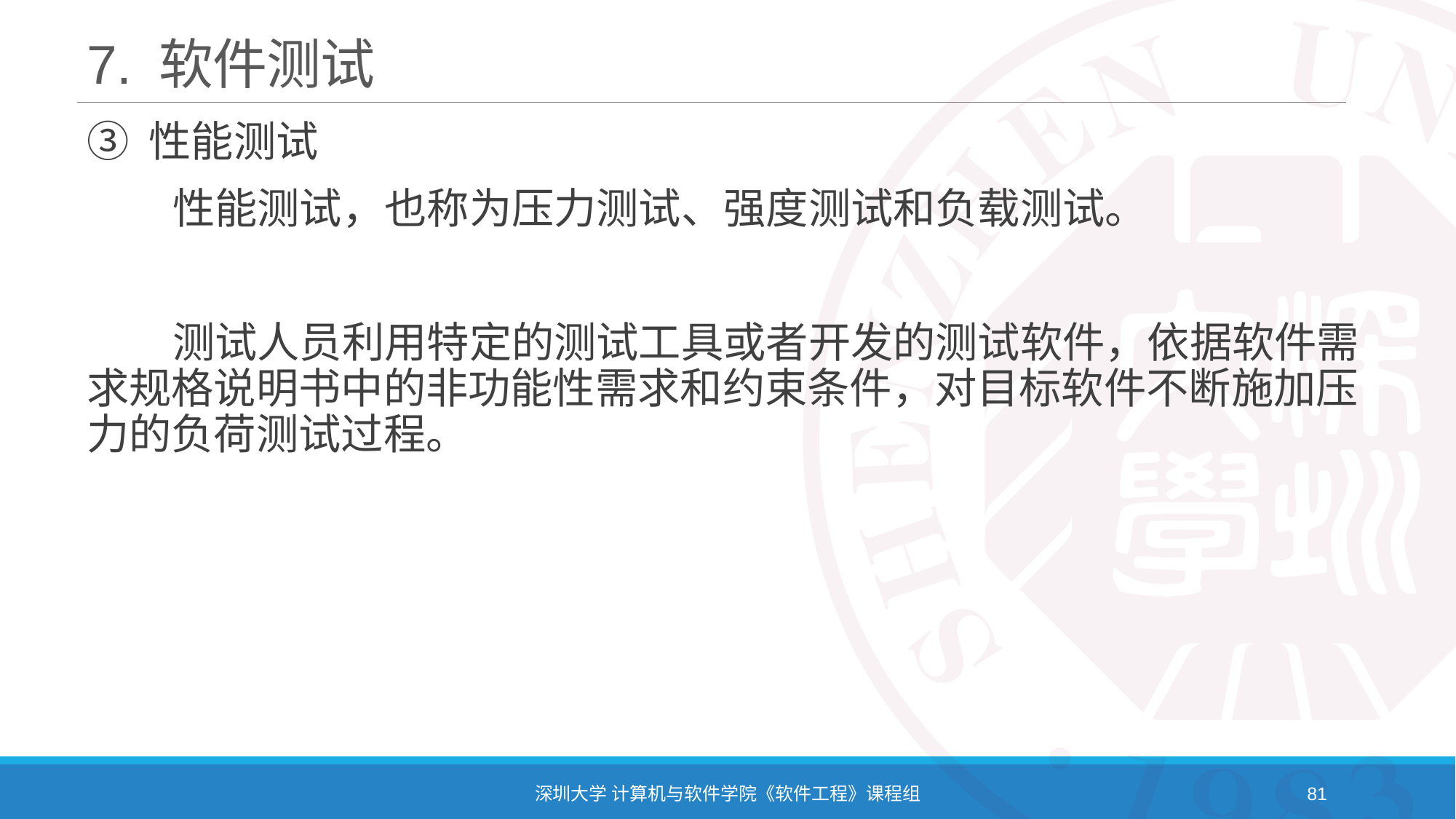

# 7. 软件测试
③ 性能测试
        性能测试，也称为压力测试、强度测试和负载测试。

        测试人员利用特定的测试工具或者开发的测试软件，依据软件需求规格说明书中的非功能性需求和约束条件，对目标软件不断施加压力的负荷测试过程。
深圳大学 计算机与软件学院《软件工程》课程组
81